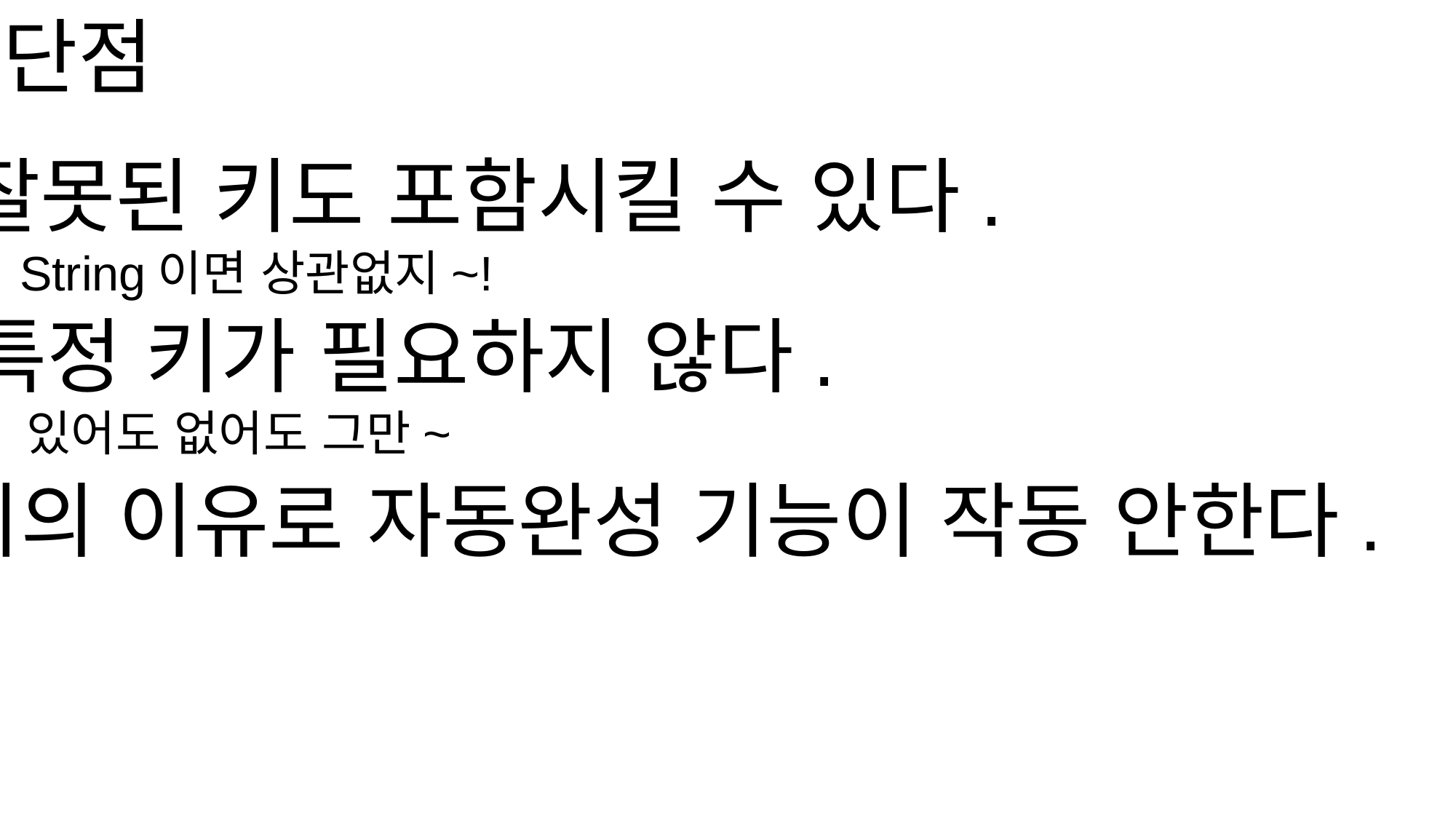

단점
잘못된 키도 포함시킬 수 있다.
String이면 상관없지~!
특정 키가 필요하지 않다.
있어도 없어도 그만~
위의 이유로 자동완성 기능이 작동 안한다.